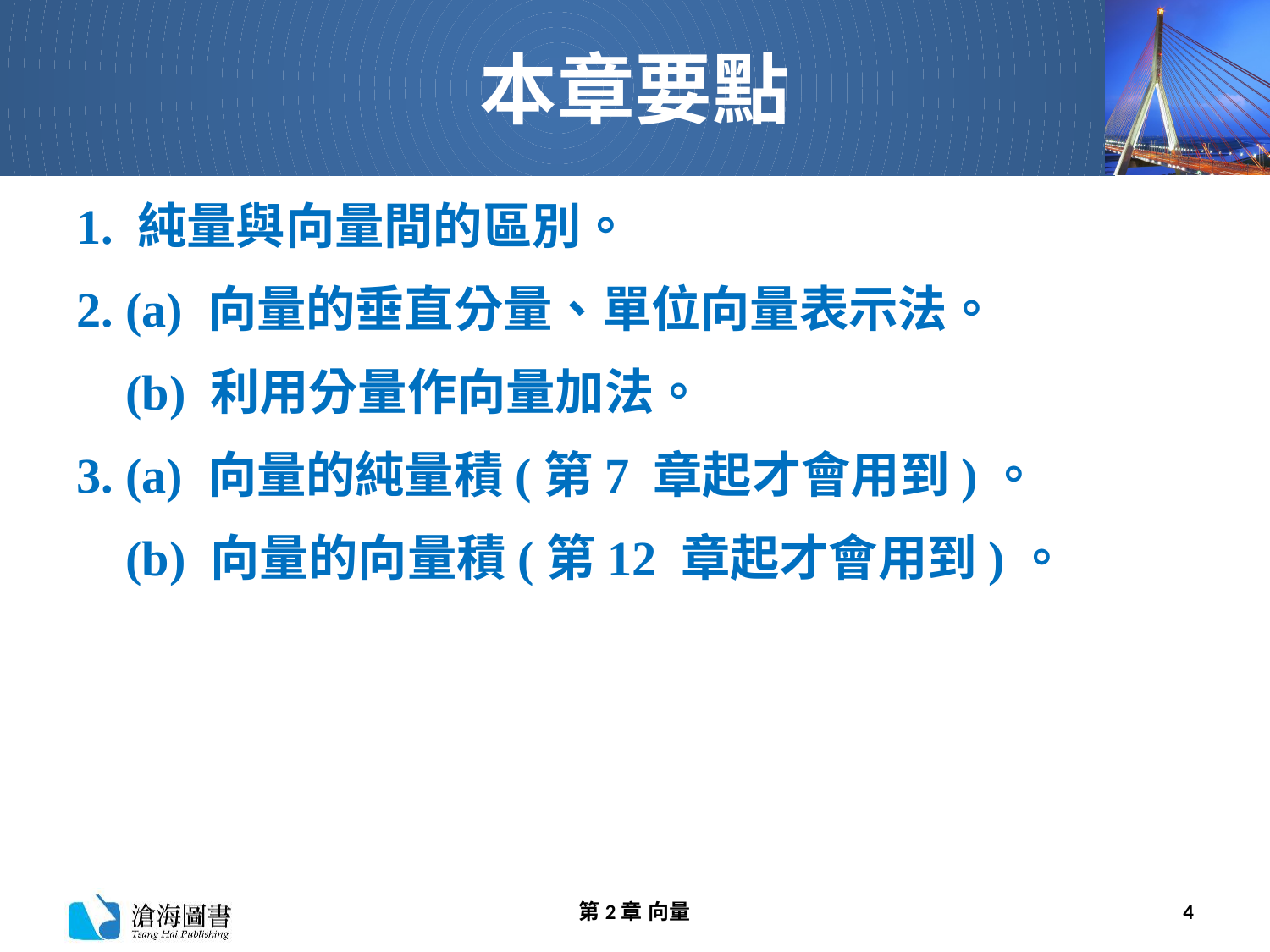

# 本章要點
1. 純量與向量間的區別。
2. (a) 向量的垂直分量、單位向量表示法。
(b) 利用分量作向量加法。
3. (a) 向量的純量積(第7 章起才會用到)。
(b) 向量的向量積(第12 章起才會用到)。
第2章 向量
4